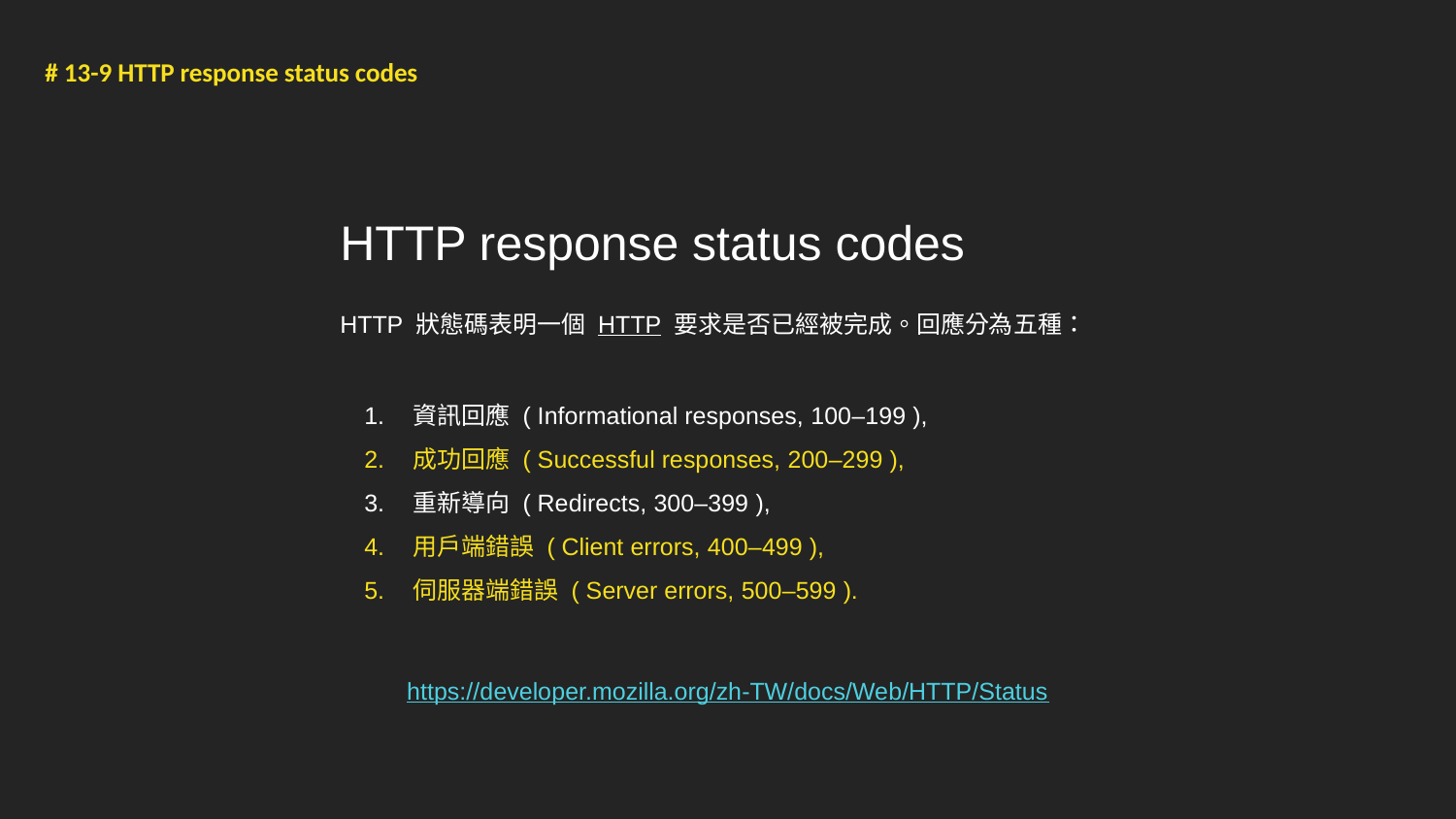

# 13-9 HTTP response status codes
HTTP response status codes
HTTP 狀態碼表明一個 HTTP 要求是否已經被完成。回應分為五種：
資訊回應 ( Informational responses, 100–199 ),
成功回應 ( Successful responses, 200–299 ),
重新導向 ( Redirects, 300–399 ),
用戶端錯誤 ( Client errors, 400–499 ),
伺服器端錯誤 ( Server errors, 500–599 ).
https://developer.mozilla.org/zh-TW/docs/Web/HTTP/Status